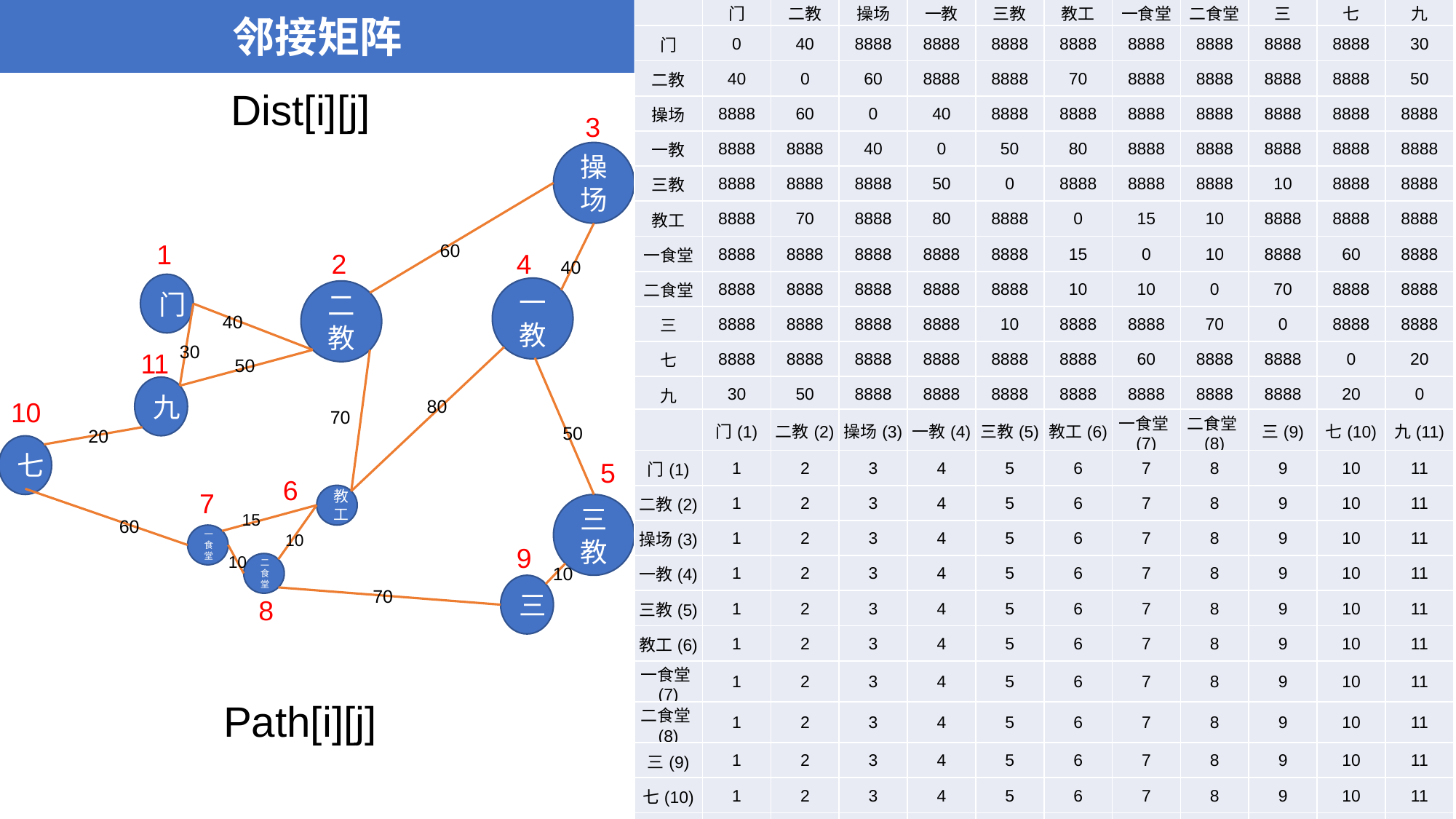

|  | 门 | 二教 | 操场 | 一教 | 三教 | 教工 | 一食堂 | 二食堂 | 三 | 七 | 九 |
| --- | --- | --- | --- | --- | --- | --- | --- | --- | --- | --- | --- |
| 门 | 0 | 40 | 8888 | 8888 | 8888 | 8888 | 8888 | 8888 | 8888 | 8888 | 30 |
| 二教 | 40 | 0 | 60 | 8888 | 8888 | 70 | 8888 | 8888 | 8888 | 8888 | 50 |
| 操场 | 8888 | 60 | 0 | 40 | 8888 | 8888 | 8888 | 8888 | 8888 | 8888 | 8888 |
| 一教 | 8888 | 8888 | 40 | 0 | 50 | 80 | 8888 | 8888 | 8888 | 8888 | 8888 |
| 三教 | 8888 | 8888 | 8888 | 50 | 0 | 8888 | 8888 | 8888 | 10 | 8888 | 8888 |
| 教工 | 8888 | 70 | 8888 | 80 | 8888 | 0 | 15 | 10 | 8888 | 8888 | 8888 |
| 一食堂 | 8888 | 8888 | 8888 | 8888 | 8888 | 15 | 0 | 10 | 8888 | 60 | 8888 |
| 二食堂 | 8888 | 8888 | 8888 | 8888 | 8888 | 10 | 10 | 0 | 70 | 8888 | 8888 |
| 三 | 8888 | 8888 | 8888 | 8888 | 10 | 8888 | 8888 | 70 | 0 | 8888 | 8888 |
| 七 | 8888 | 8888 | 8888 | 8888 | 8888 | 8888 | 60 | 8888 | 8888 | 0 | 20 |
| 九 | 30 | 50 | 8888 | 8888 | 8888 | 8888 | 8888 | 8888 | 8888 | 20 | 0 |
邻接矩阵
Dist[i][j]
3
操场
1
60
2
4
40
门
一教
二教
40
30
11
50
九
10
80
70
|  | 门(1) | 二教(2) | 操场(3) | 一教(4) | 三教(5) | 教工(6) | 一食堂(7) | 二食堂(8) | 三(9) | 七(10) | 九(11) |
| --- | --- | --- | --- | --- | --- | --- | --- | --- | --- | --- | --- |
| 门(1) | 1 | 2 | 3 | 4 | 5 | 6 | 7 | 8 | 9 | 10 | 11 |
| 二教(2) | 1 | 2 | 3 | 4 | 5 | 6 | 7 | 8 | 9 | 10 | 11 |
| 操场(3) | 1 | 2 | 3 | 4 | 5 | 6 | 7 | 8 | 9 | 10 | 11 |
| 一教(4) | 1 | 2 | 3 | 4 | 5 | 6 | 7 | 8 | 9 | 10 | 11 |
| 三教(5) | 1 | 2 | 3 | 4 | 5 | 6 | 7 | 8 | 9 | 10 | 11 |
| 教工(6) | 1 | 2 | 3 | 4 | 5 | 6 | 7 | 8 | 9 | 10 | 11 |
| 一食堂(7) | 1 | 2 | 3 | 4 | 5 | 6 | 7 | 8 | 9 | 10 | 11 |
| 二食堂(8) | 1 | 2 | 3 | 4 | 5 | 6 | 7 | 8 | 9 | 10 | 11 |
| 三(9) | 1 | 2 | 3 | 4 | 5 | 6 | 7 | 8 | 9 | 10 | 11 |
| 七(10) | 1 | 2 | 3 | 4 | 5 | 6 | 7 | 8 | 9 | 10 | 11 |
| 九(11) | 1 | 2 | 3 | 4 | 5 | 6 | 7 | 8 | 9 | 10 | 11 |
50
20
七
5
6
7
教工
三教
15
60
10
一食堂
9
10
二食堂
10
三
70
8
Path[i][j]